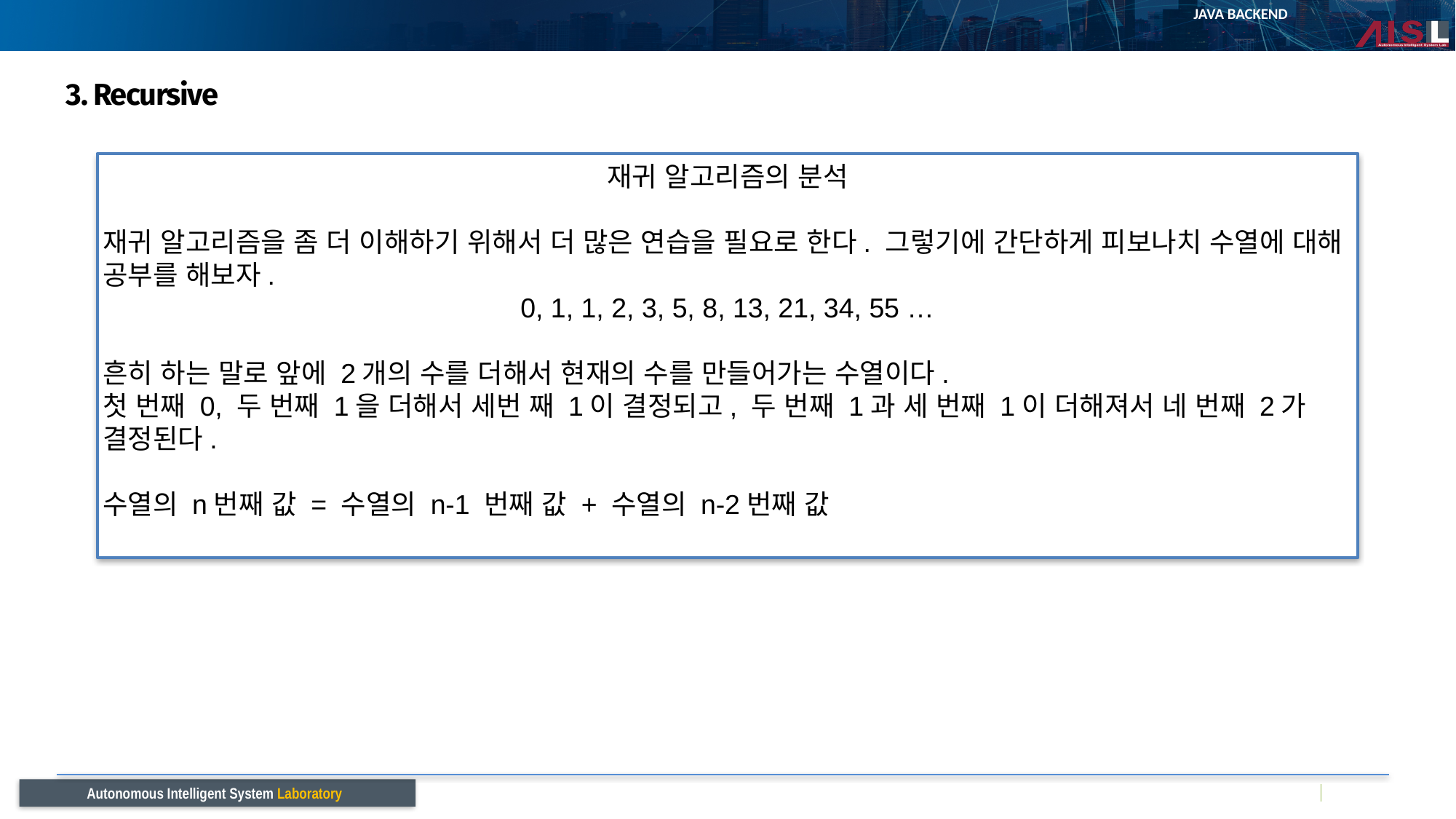

# 3. Recursive
재귀 알고리즘의 분석

재귀 알고리즘을 좀 더 이해하기 위해서 더 많은 연습을 필요로 한다. 그렇기에 간단하게 피보나치 수열에 대해 공부를 해보자.
0, 1, 1, 2, 3, 5, 8, 13, 21, 34, 55 …

흔히 하는 말로 앞에 2개의 수를 더해서 현재의 수를 만들어가는 수열이다.
첫 번째 0, 두 번째 1을 더해서 세번 째 1이 결정되고, 두 번째 1과 세 번째 1이 더해져서 네 번째 2가 결정된다.

수열의 n번째 값 = 수열의 n-1 번째 값 + 수열의 n-2번째 값